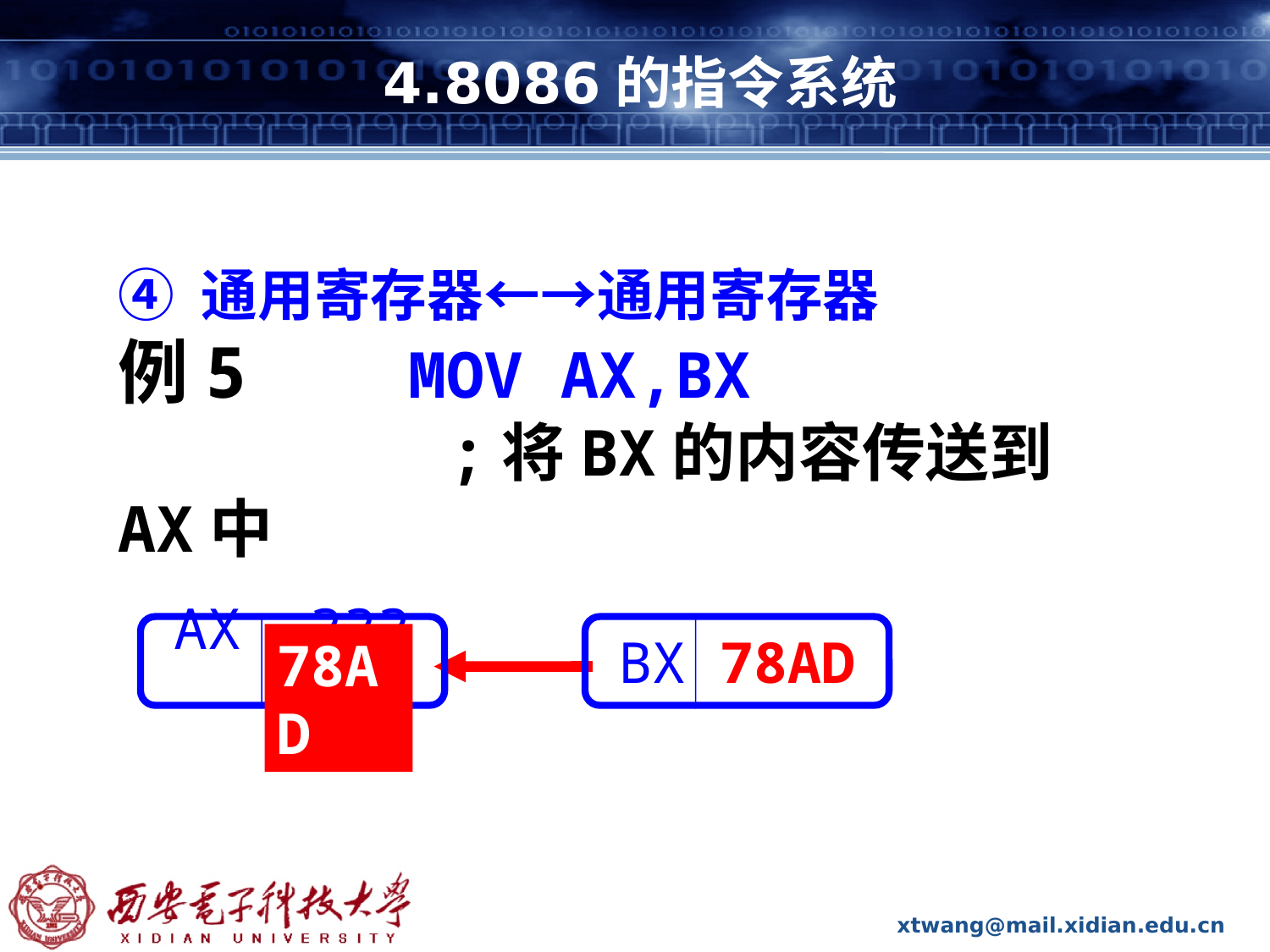

# 4.8086的指令系统
④ 通用寄存器←→通用寄存器
例5    MOV AX,BX
		  ;将BX的内容传送到AX中

AX  ????

BX 78AD

78AD